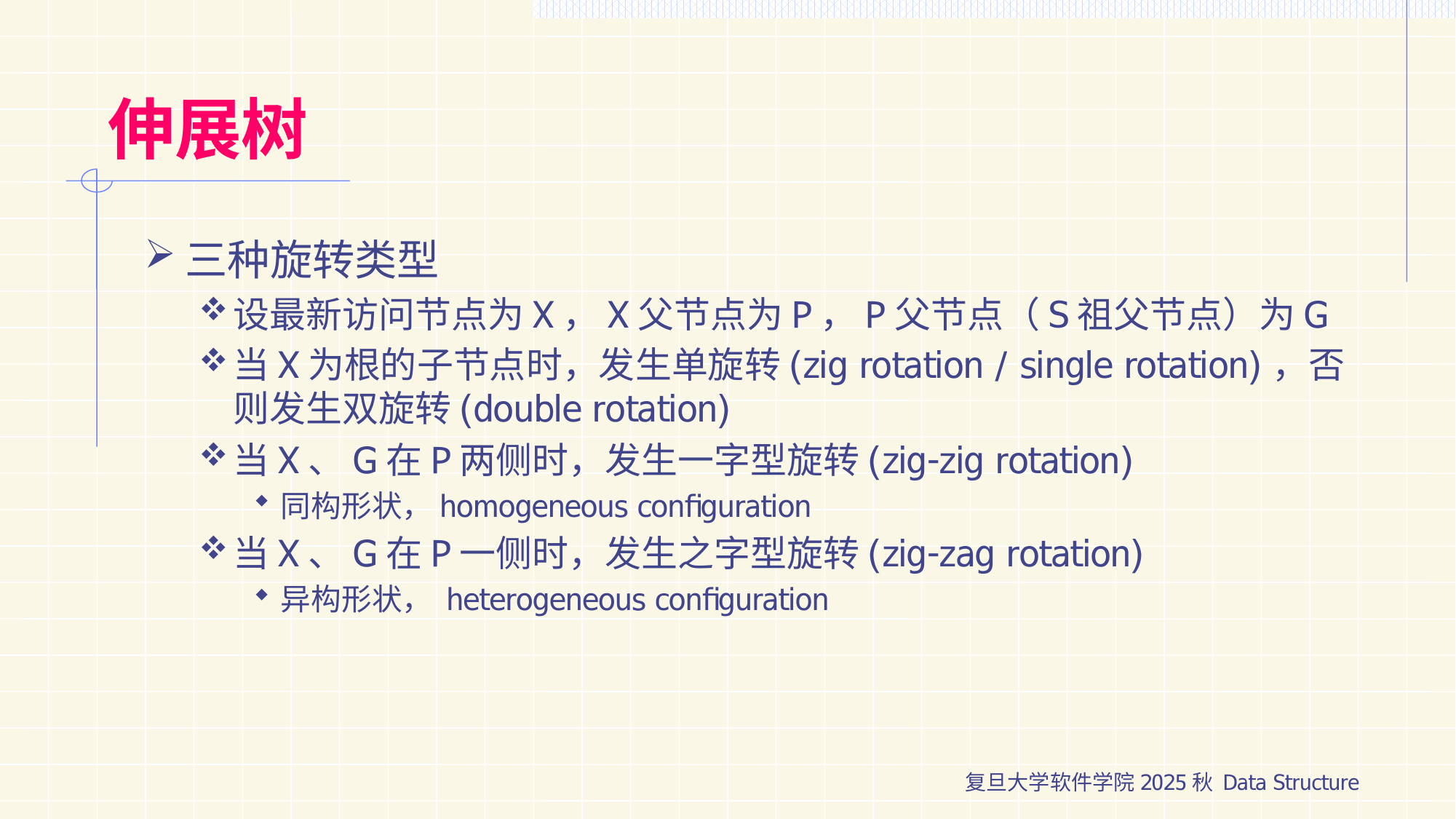

# 伸展树
三种旋转类型
设最新访问节点为X，X父节点为P，P父节点（S祖父节点）为G
当X为根的子节点时，发生单旋转(zig rotation / single rotation)，否则发生双旋转(double rotation)
当X、G在P两侧时，发生一字型旋转(zig-zig rotation)
同构形状，homogeneous configuration
当X、G在P一侧时，发生之字型旋转(zig-zag rotation)
异构形状， heterogeneous configuration